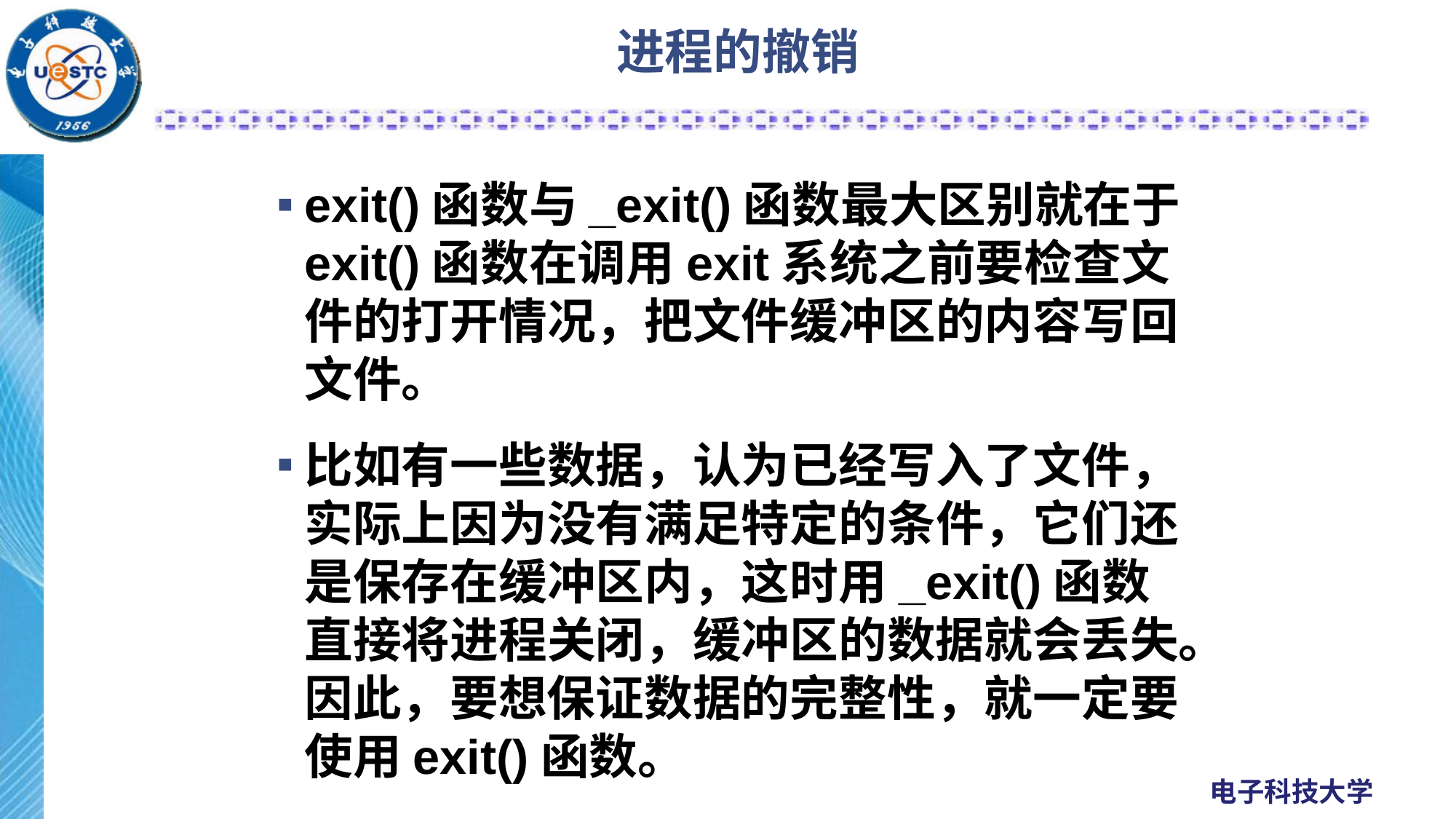

# 进程的撤销
exit()函数与_exit()函数最大区别就在于exit()函数在调用exit系统之前要检查文件的打开情况，把文件缓冲区的内容写回文件。
比如有一些数据，认为已经写入了文件，实际上因为没有满足特定的条件，它们还是保存在缓冲区内，这时用_exit()函数直接将进程关闭，缓冲区的数据就会丢失。因此，要想保证数据的完整性，就一定要使用exit()函数。